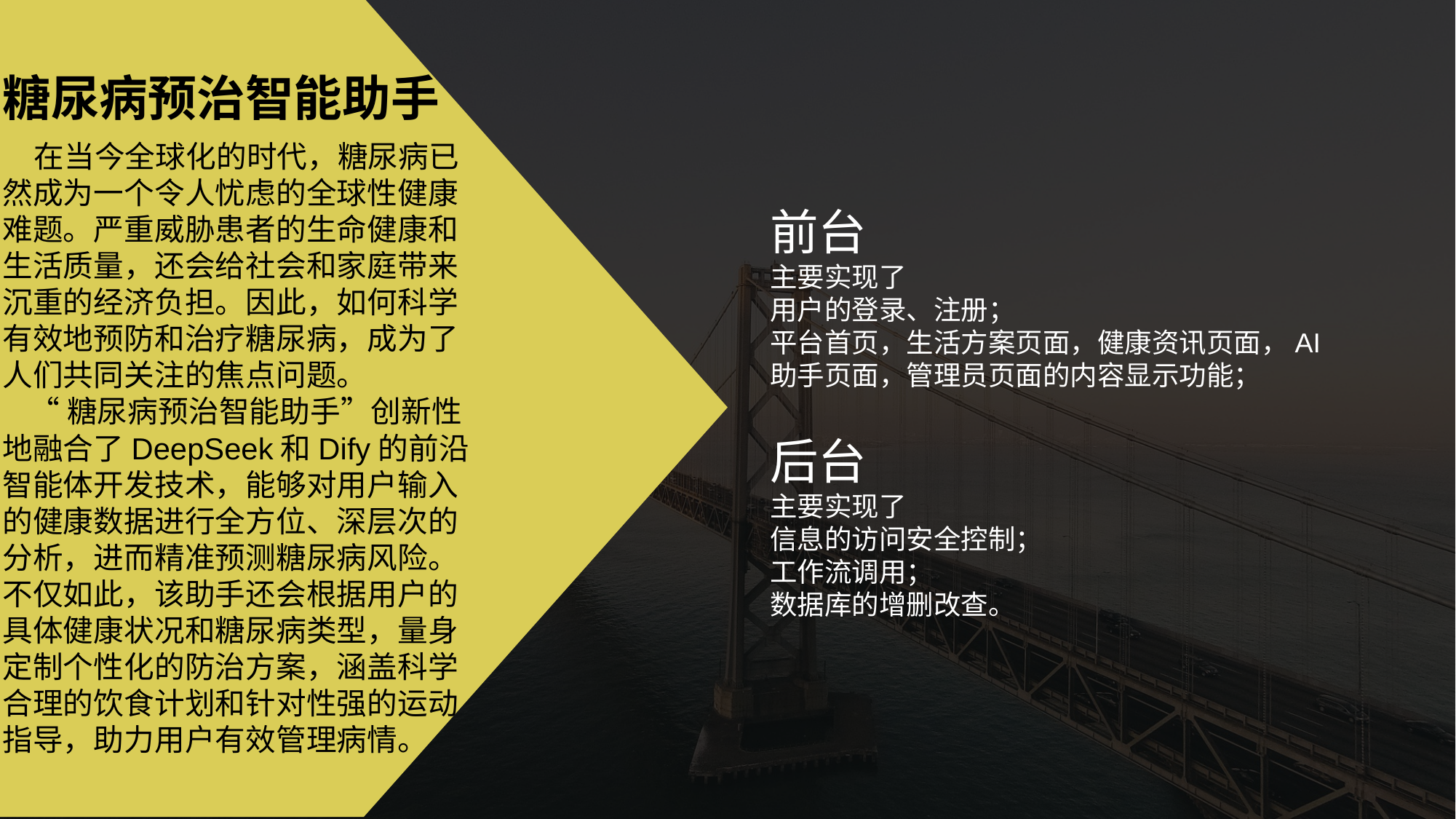

糖尿病预治智能助手
    在当今全球化的时代，糖尿病已然成为一个令人忧虑的全球性健康难题。严重威胁患者的生命健康和生活质量，还会给社会和家庭带来沉重的经济负担。因此，如何科学有效地预防和治疗糖尿病，成为了人们共同关注的焦点问题。
    “糖尿病预治智能助手”创新性地融合了DeepSeek和Dify的前沿智能体开发技术，能够对用户输入的健康数据进行全方位、深层次的分析，进而精准预测糖尿病风险。不仅如此，该助手还会根据用户的具体健康状况和糖尿病类型，量身定制个性化的防治方案，涵盖科学合理的饮食计划和针对性强的运动指导，助力用户有效管理病情。
前台
主要实现了
用户的登录、注册；
平台首页，生活方案页面，健康资讯页面，AI助手页面，管理员页面的内容显示功能；
后台
主要实现了
信息的访问安全控制；
工作流调用；
数据库的增删改查。